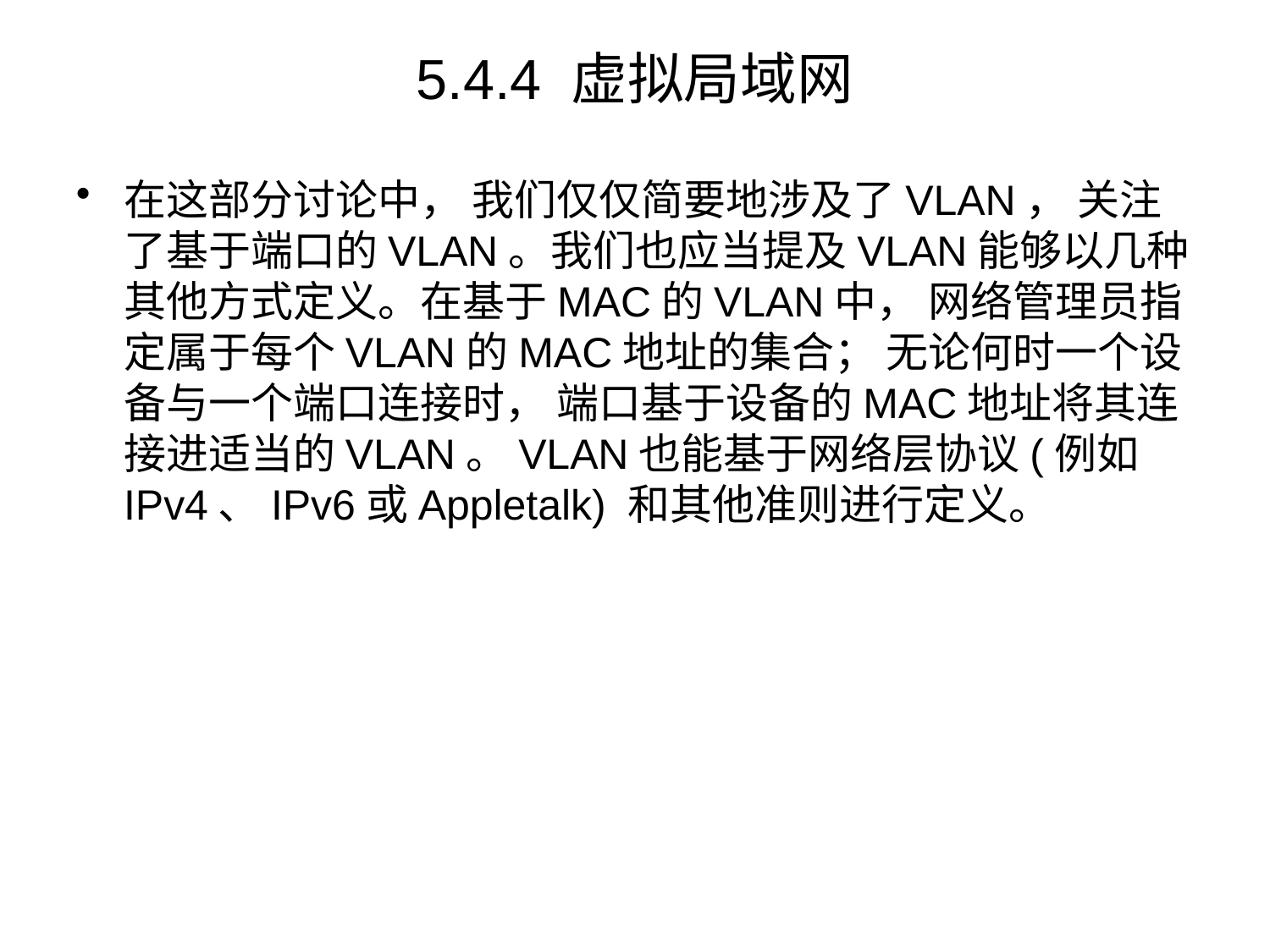

# 5.4.4 虚拟局域网
在这部分讨论中， 我们仅仅简要地涉及了VLAN， 关注了基于端口的VLAN。我们也应当提及VLAN能够以几种其他方式定义。在基于MAC的VLAN中， 网络管理员指定属于每个VLAN的MAC地址的集合； 无论何时一个设备与一个端口连接时， 端口基于设备的MAC地址将其连接进适当的VLAN。VLAN也能基于网络层协议(例如IPv4、IPv6或Appletalk) 和其他准则进行定义。